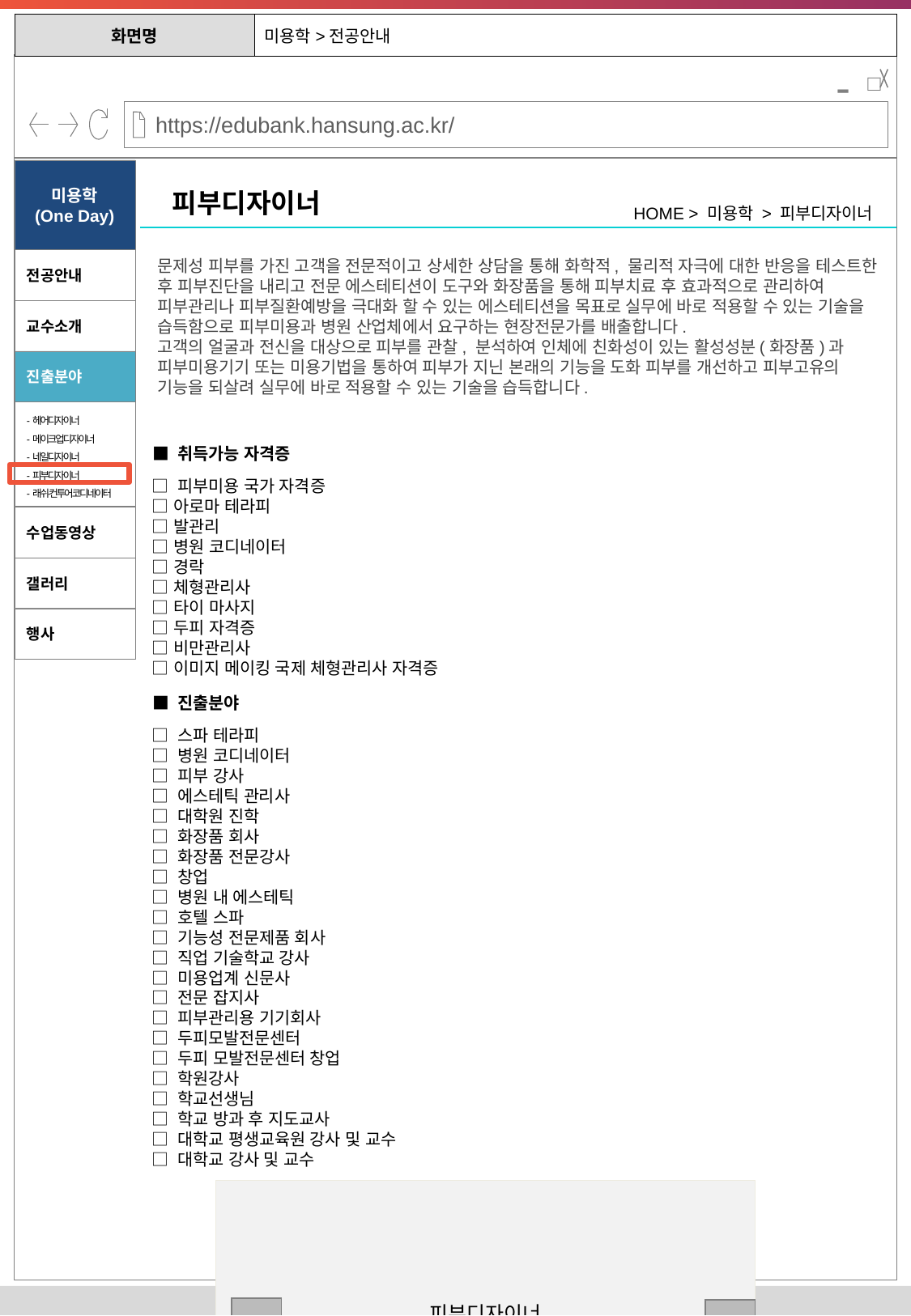

| 화면명 | 미용학>전공안내 |
| --- | --- |
-
미용학
(One Day)
피부디자이너
HOME > 미용학 > 피부디자이너
문제성 피부를 가진 고객을 전문적이고 상세한 상담을 통해 화학적, 물리적 자극에 대한 반응을 테스트한 후 피부진단을 내리고 전문 에스테티션이 도구와 화장품을 통해 피부치료 후 효과적으로 관리하여 피부관리나 피부질환예방을 극대화 할 수 있는 에스테티션을 목표로 실무에 바로 적용할 수 있는 기술을 습득함으로 피부미용과 병원 산업체에서 요구하는 현장전문가를 배출합니다.
고객의 얼굴과 전신을 대상으로 피부를 관찰, 분석하여 인체에 친화성이 있는 활성성분(화장품)과 피부미용기기 또는 미용기법을 통하여 피부가 지닌 본래의 기능을 도화 피부를 개선하고 피부고유의 기능을 되살려 실무에 바로 적용할 수 있는 기술을 습득합니다.
전공안내
교수소개
진출분야
-헤어디자이너
-메이크업디자이너
-네일디자이너
-피부디자이너
-래쉬∙컨투어코디네이터
■ 취득가능 자격증

□ 피부미용 국가 자격증
□ 아로마 테라피
□ 발관리
□ 병원 코디네이터
□ 경락
□ 체형관리사
□ 타이 마사지
□ 두피 자격증
□ 비만관리사
□ 이미지 메이킹 국제 체형관리사 자격증
수업동영상
갤러리
행사
■ 진출분야
□ 스파 테라피
□ 병원 코디네이터
□ 피부 강사
□ 에스테틱 관리사
□ 대학원 진학
□ 화장품 회사
□ 화장품 전문강사
□ 창업
□ 병원 내 에스테틱
□ 호텔 스파
□ 기능성 전문제품 회사
□ 직업 기술학교 강사
□ 미용업계 신문사
□ 전문 잡지사
□ 피부관리용 기기회사
□ 두피모발전문센터
□ 두피 모발전문센터 창업
□ 학원강사
□ 학교선생님
□ 학교 방과 후 지도교사
□ 대학교 평생교육원 강사 및 교수
□ 대학교 강사 및 교수
피부디자이너
 폴더 이미지
<
>
썸네일
썸네일
썸네일
썸네일
썸네일
<
>